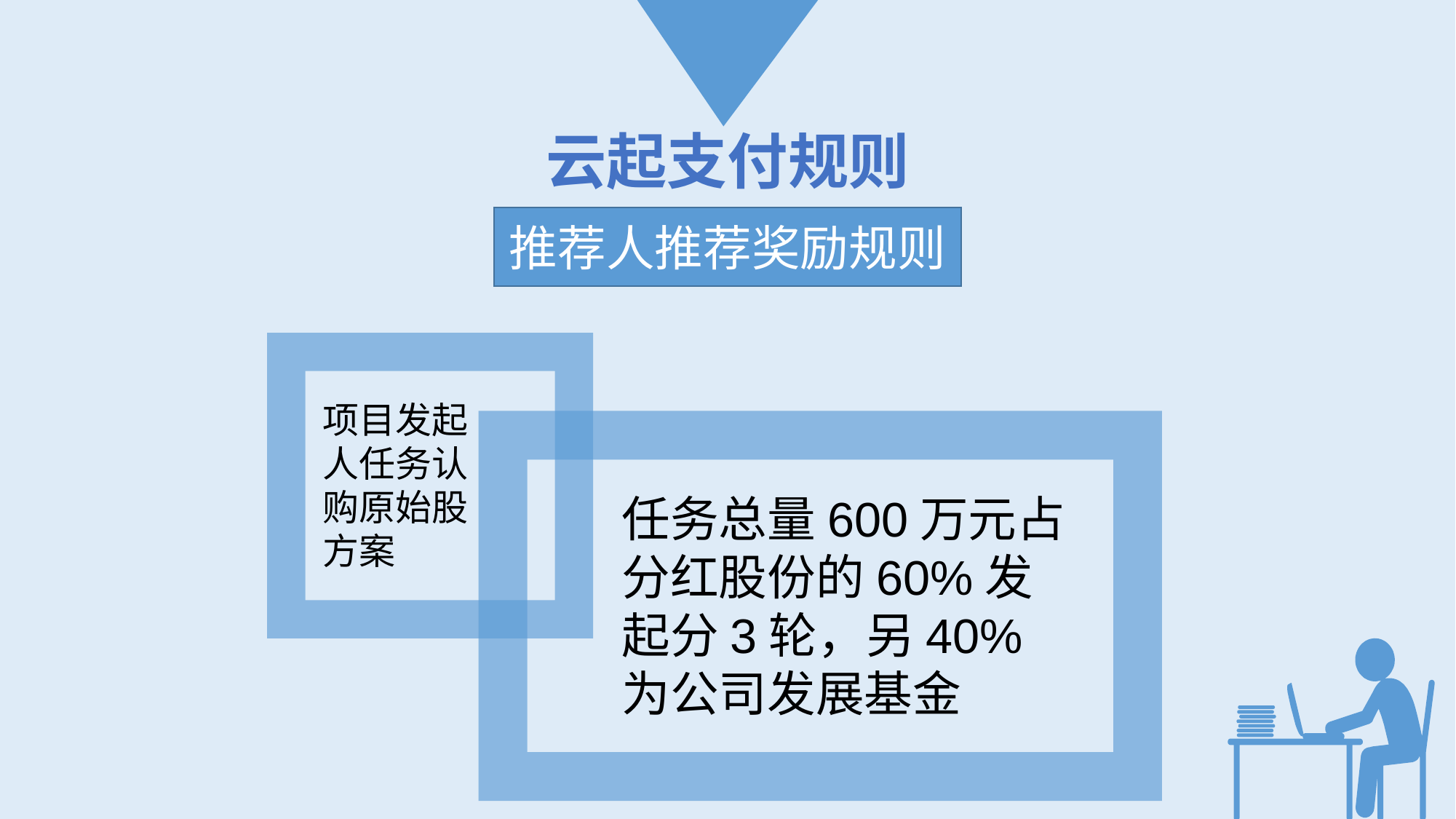

云起支付规则
推荐人推荐奖励规则

项目发起人任务认购原始股方案

任务总量600万元占分红股份的60%发起分3轮，另40%为公司发展基金